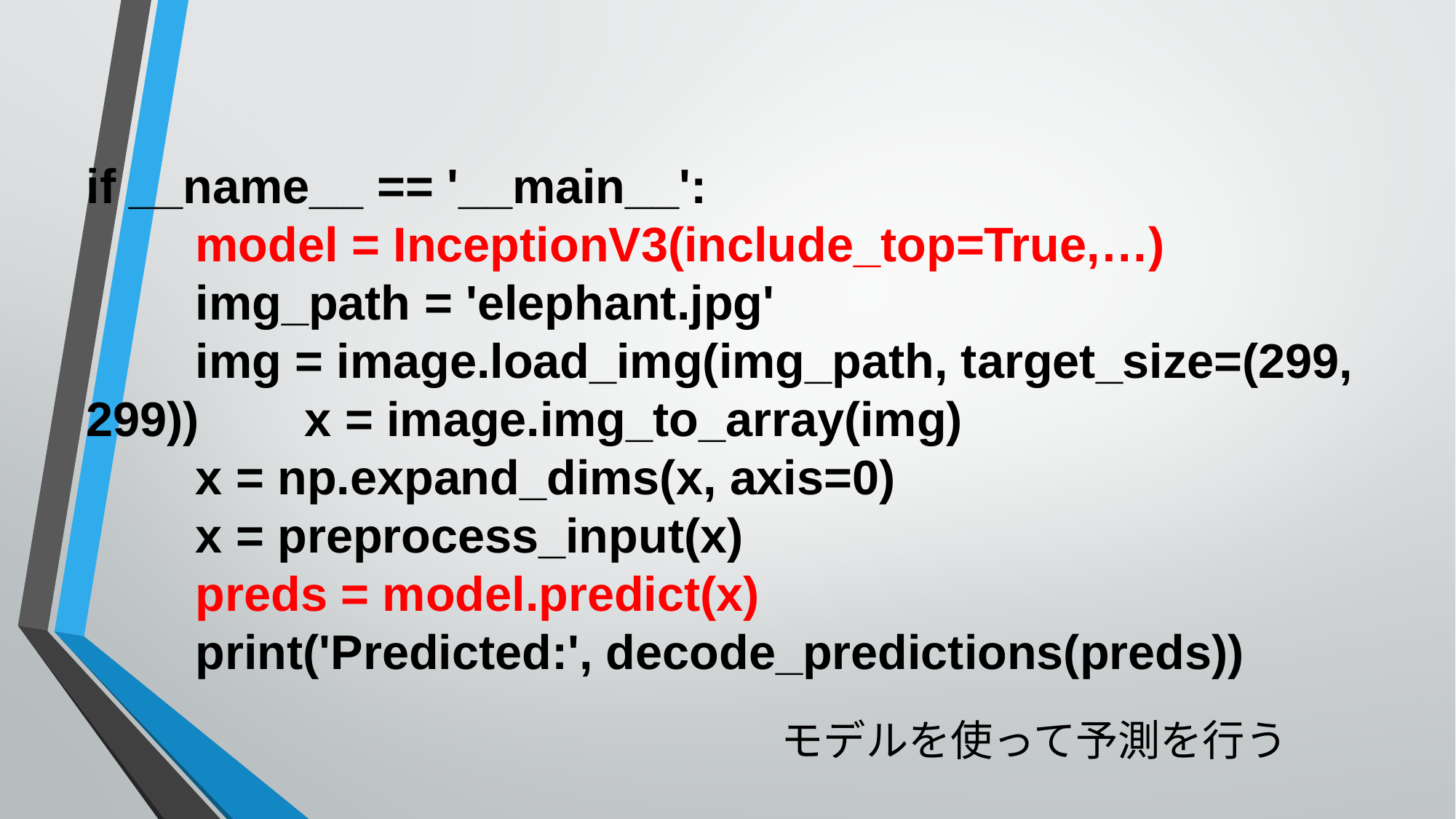

if __name__ == '__main__':
 	model = InceptionV3(include_top=True,…)
	img_path = 'elephant.jpg'
	img = image.load_img(img_path, target_size=(299, 299))    	x = image.img_to_array(img)
	x = np.expand_dims(x, axis=0)
	x = preprocess_input(x)
	preds = model.predict(x)
	print('Predicted:', decode_predictions(preds))

モデルを使って予測を行う